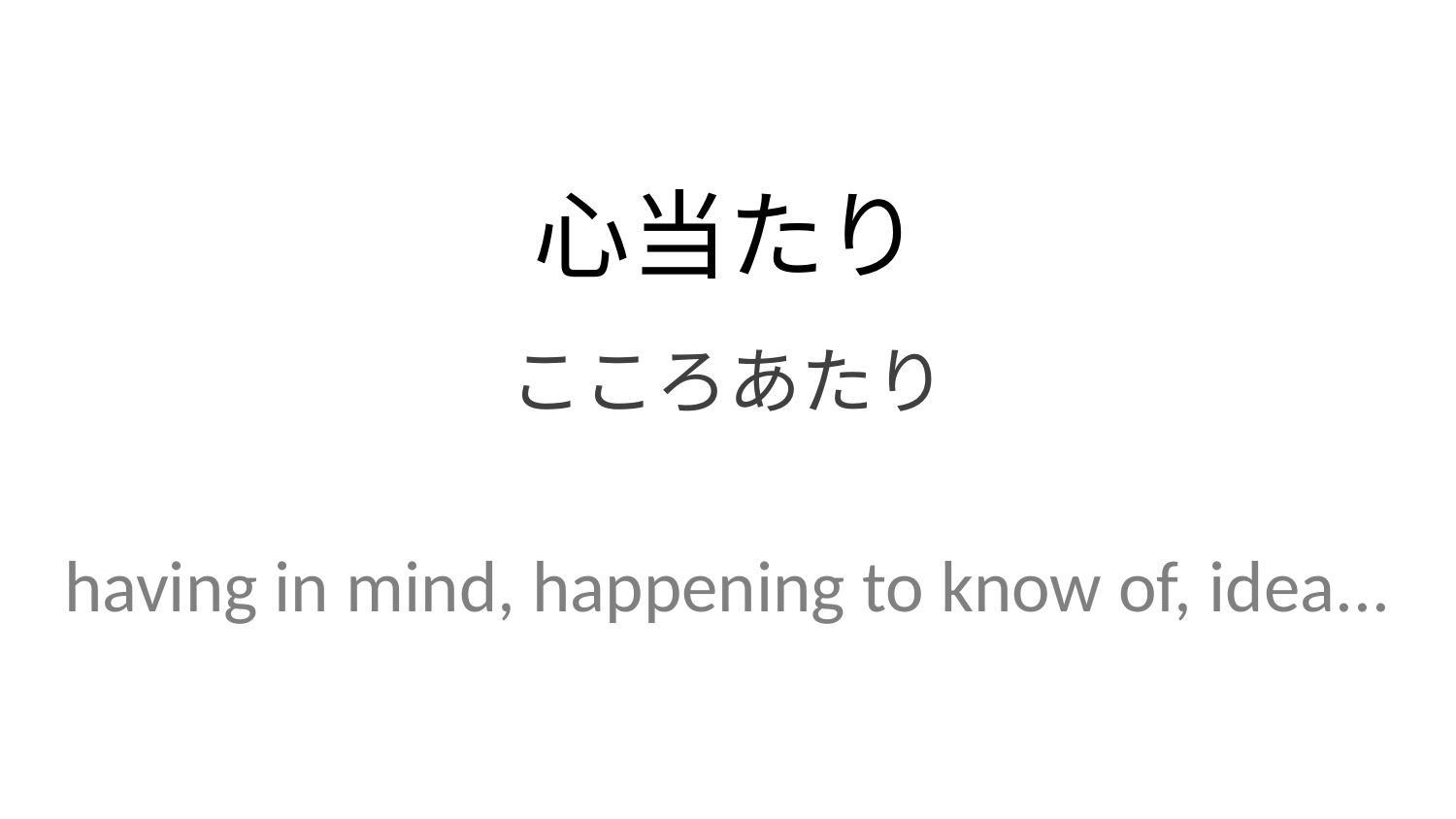

心当たり

こころあたり
having in mind, happening to know of, idea...